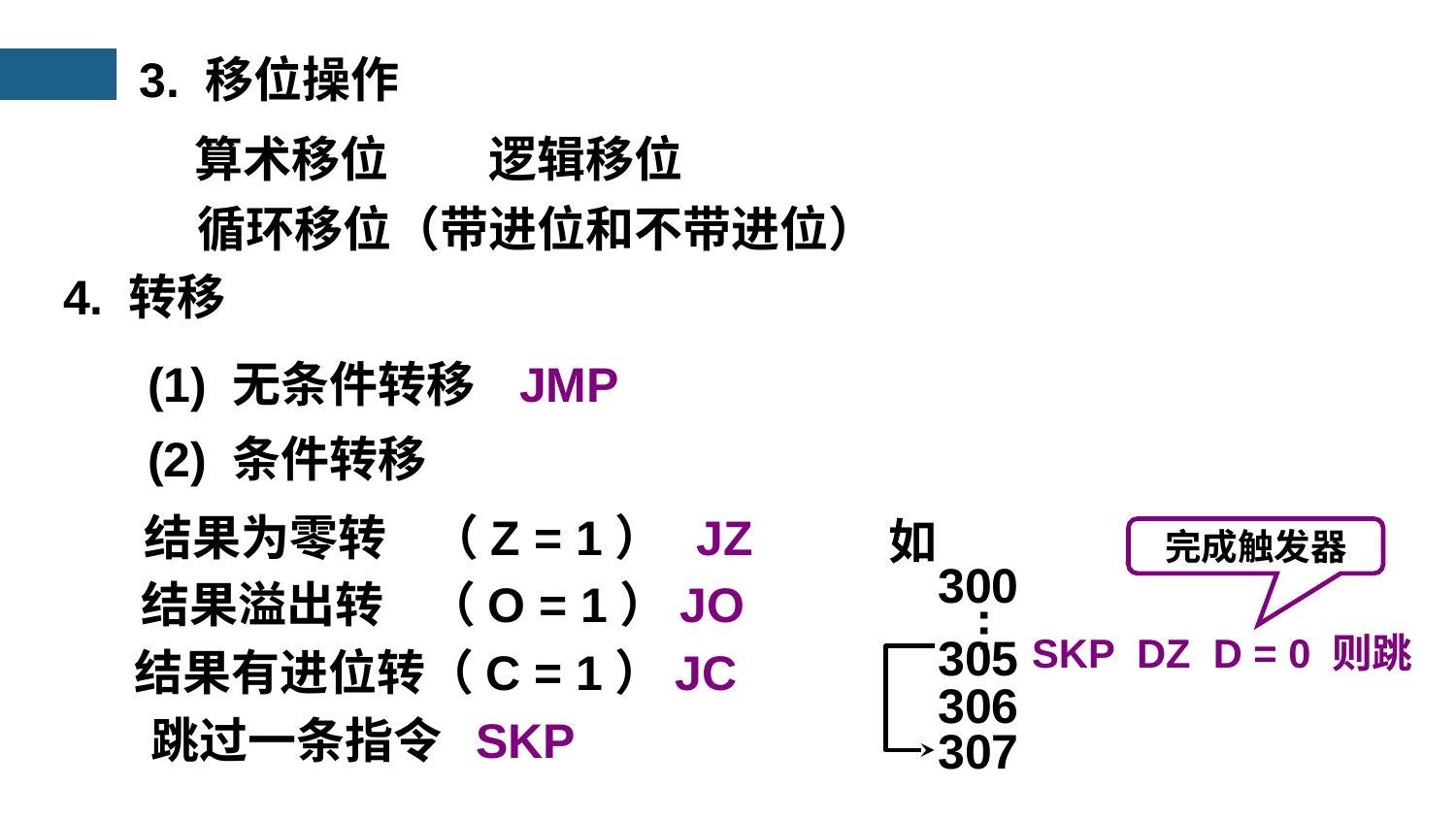

3. 移位操作
算术移位
逻辑移位
循环移位（带进位和不带进位）
4. 转移
(1) 无条件转移   JMP
(2) 条件转移
结果为零转    （Z = 1）  JZ
如
完成触发器
300
…
305
SKP  DZ  D = 0 则跳
306
307

结果溢出转    （O = 1）JO
结果有进位转（C = 1）JC
跳过一条指令  SKP